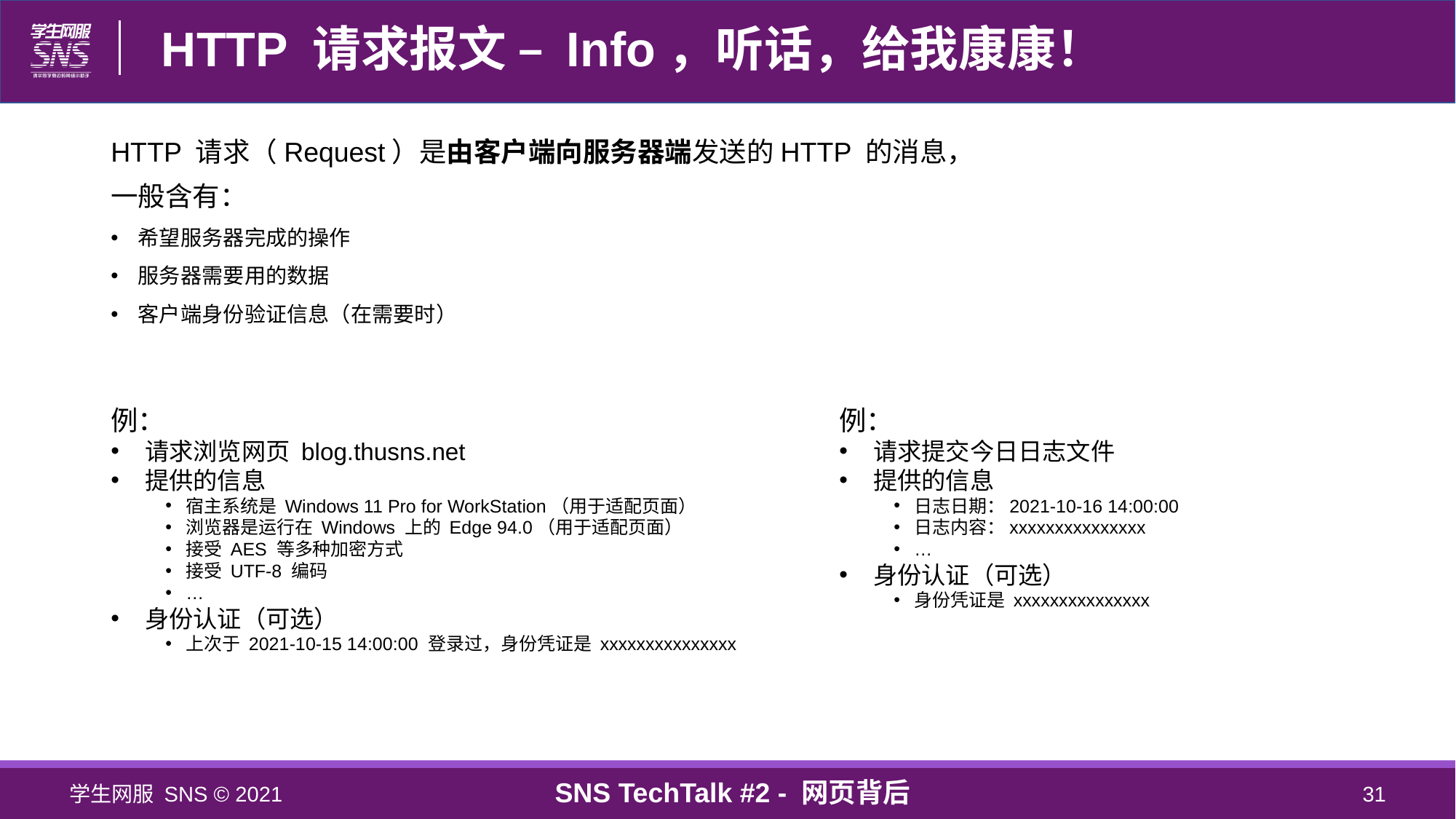

# HTTP 请求报文 – Info，听话，给我康康！
HTTP 请求（Request）是由客户端向服务器端发送的HTTP 的消息，
一般含有：
希望服务器完成的操作
服务器需要用的数据
客户端身份验证信息（在需要时）

例：
请求浏览网页 blog.thusns.net
提供的信息
宿主系统是 Windows 11 Pro for WorkStation（用于适配页面）
浏览器是运行在 Windows 上的 Edge 94.0（用于适配页面）
接受 AES 等多种加密方式
接受 UTF-8 编码
…
身份认证（可选）
上次于 2021-10-15 14:00:00 登录过，身份凭证是 xxxxxxxxxxxxxxx
例：
请求提交今日日志文件
提供的信息
日志日期：2021-10-16 14:00:00
日志内容：xxxxxxxxxxxxxxx
…
身份认证（可选）
身份凭证是 xxxxxxxxxxxxxxx
学生网服 SNS © 2021
SNS TechTalk #2 - 网页背后
31